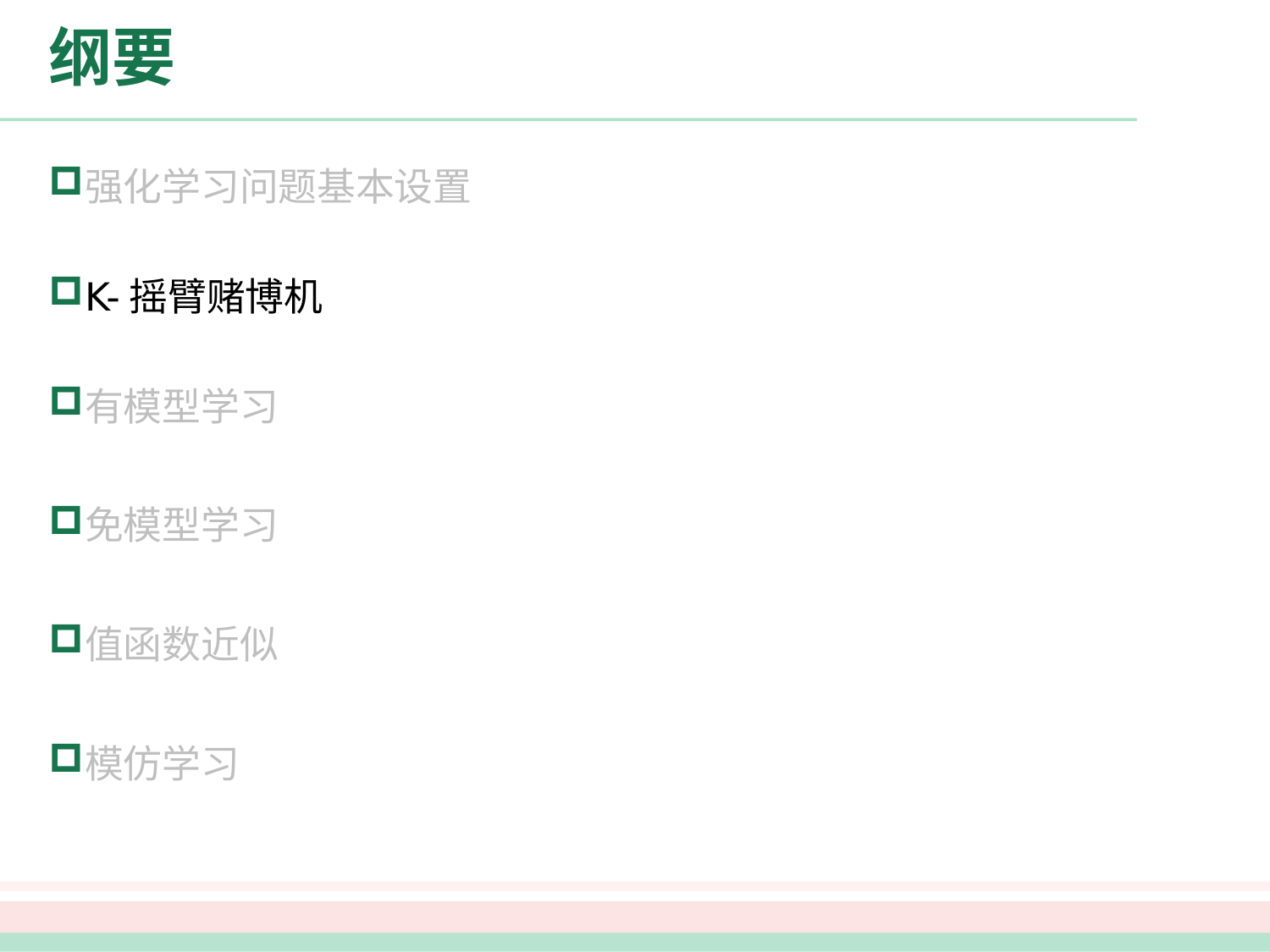

# 纲要
强化学习问题基本设置

K-摇臂赌博机

有模型学习

免模型学习

值函数近似

模仿学习